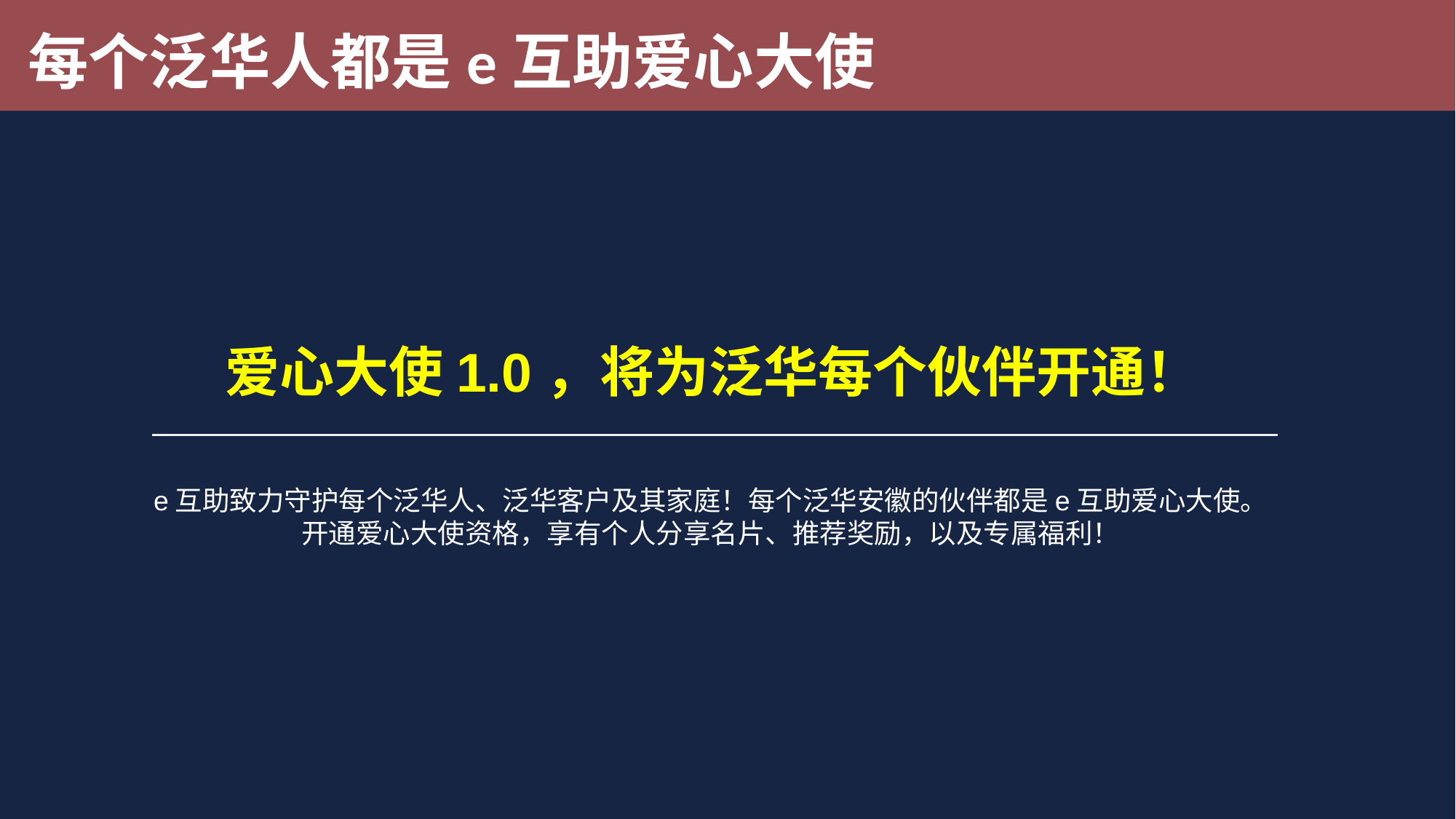

每个泛华人都是e互助爱心大使
爱心大使1.0，将为泛华每个伙伴开通！
e互助致力守护每个泛华人、泛华客户及其家庭！每个泛华安徽的伙伴都是e互助爱心大使。开通爱心大使资格，享有个人分享名片、推荐奖励，以及专属福利！